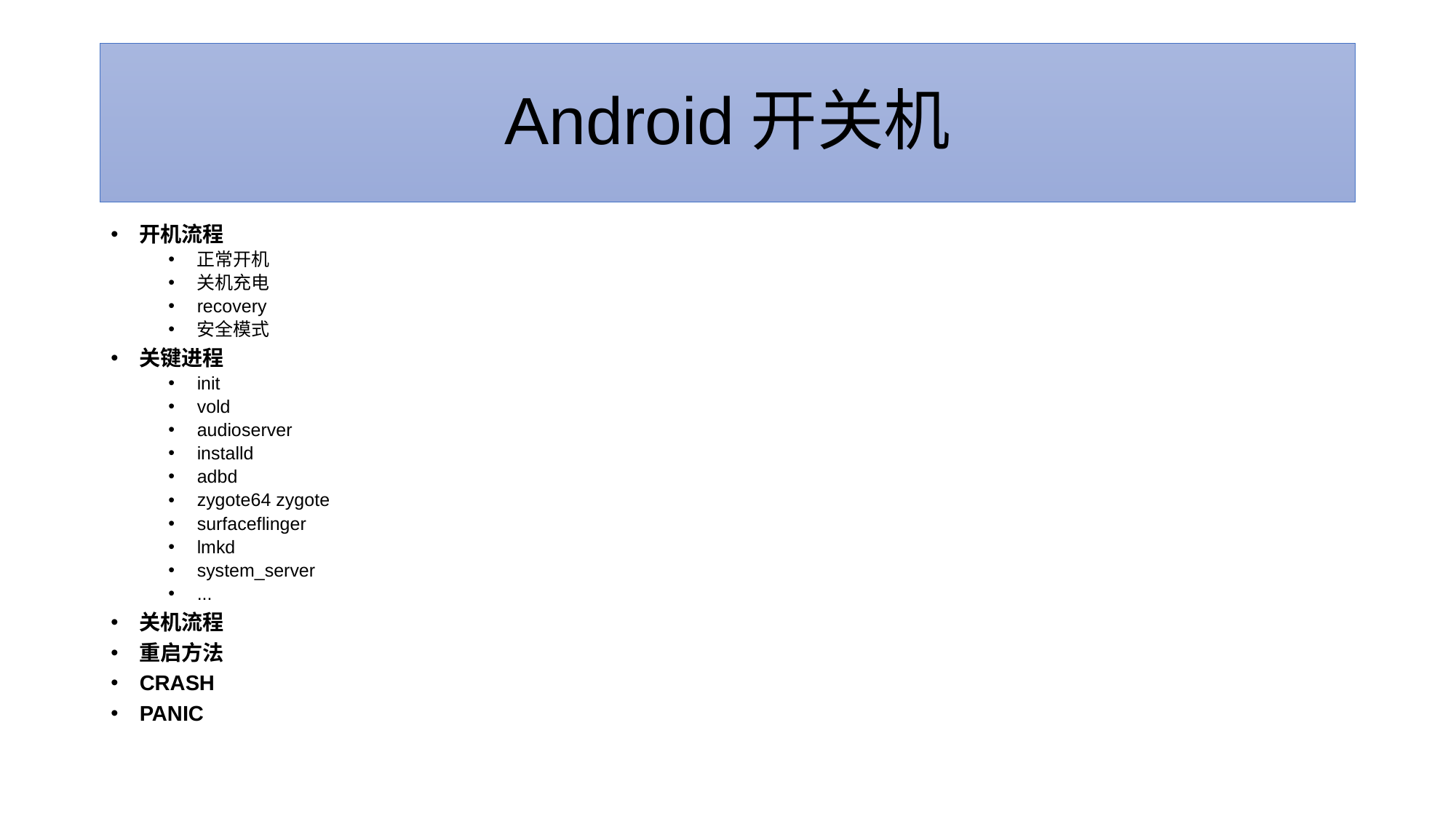

# Android开关机
开机流程
正常开机
关机充电
recovery
安全模式
关键进程
init
vold
audioserver
installd
adbd
zygote64 zygote
surfaceflinger
lmkd
system_server
...
关机流程
重启方法
CRASH
PANIC